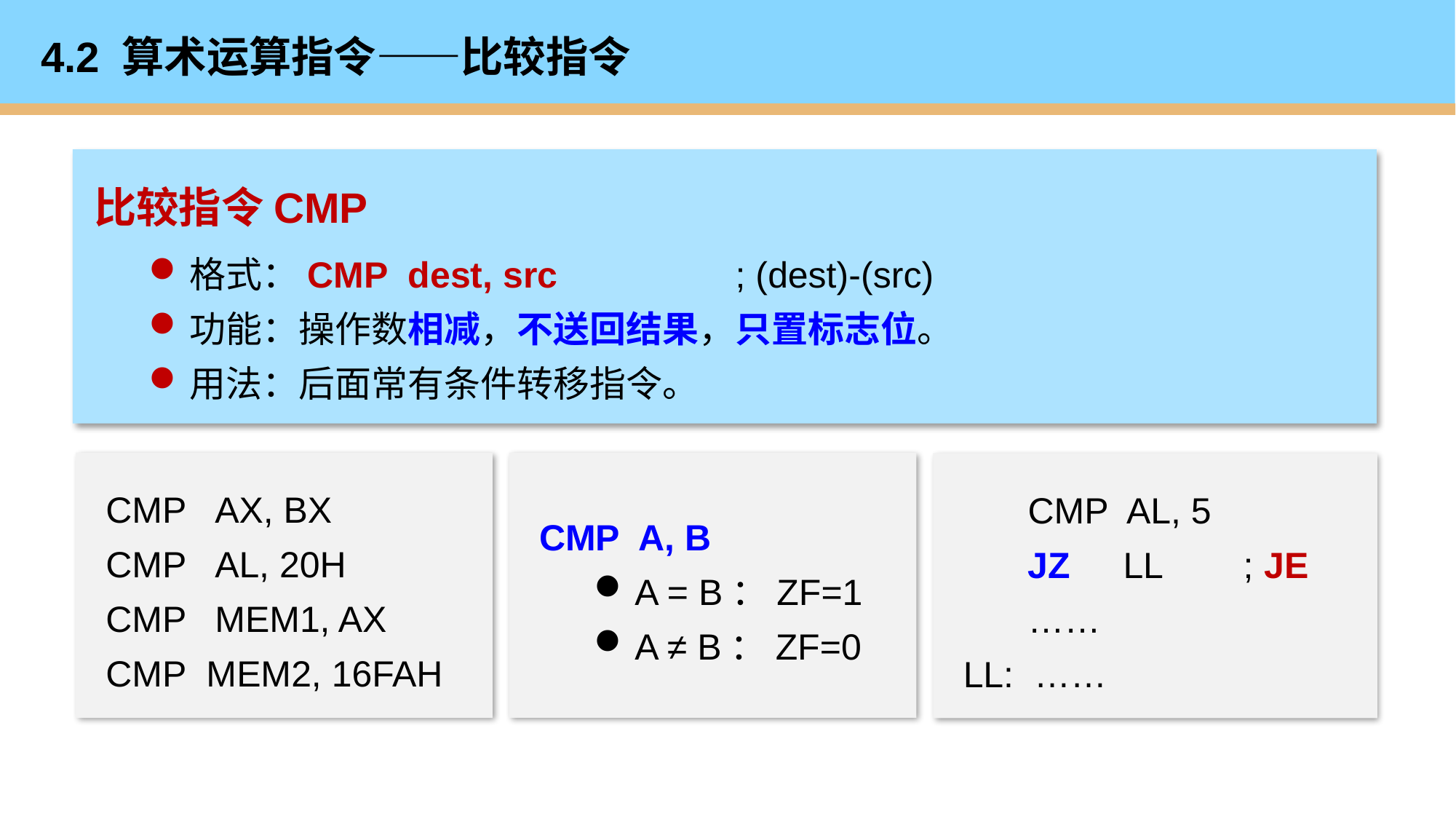

# 4.2 算术运算指令——比较指令
比较指令CMP
格式：CMP  dest, src		; (dest)-(src)
功能：操作数相减，不送回结果，只置标志位。
用法：后面常有条件转移指令。
CMP	AX, BX
CMP	AL, 20H
CMP	MEM1, AX
CMP  MEM2, 16FAH
CMP  A, B
A = B：ZF=1
A ≠ B：ZF=0
 CMP  AL, 5
 JZ	     LL        ; JE
 ……
LL:  ……
89